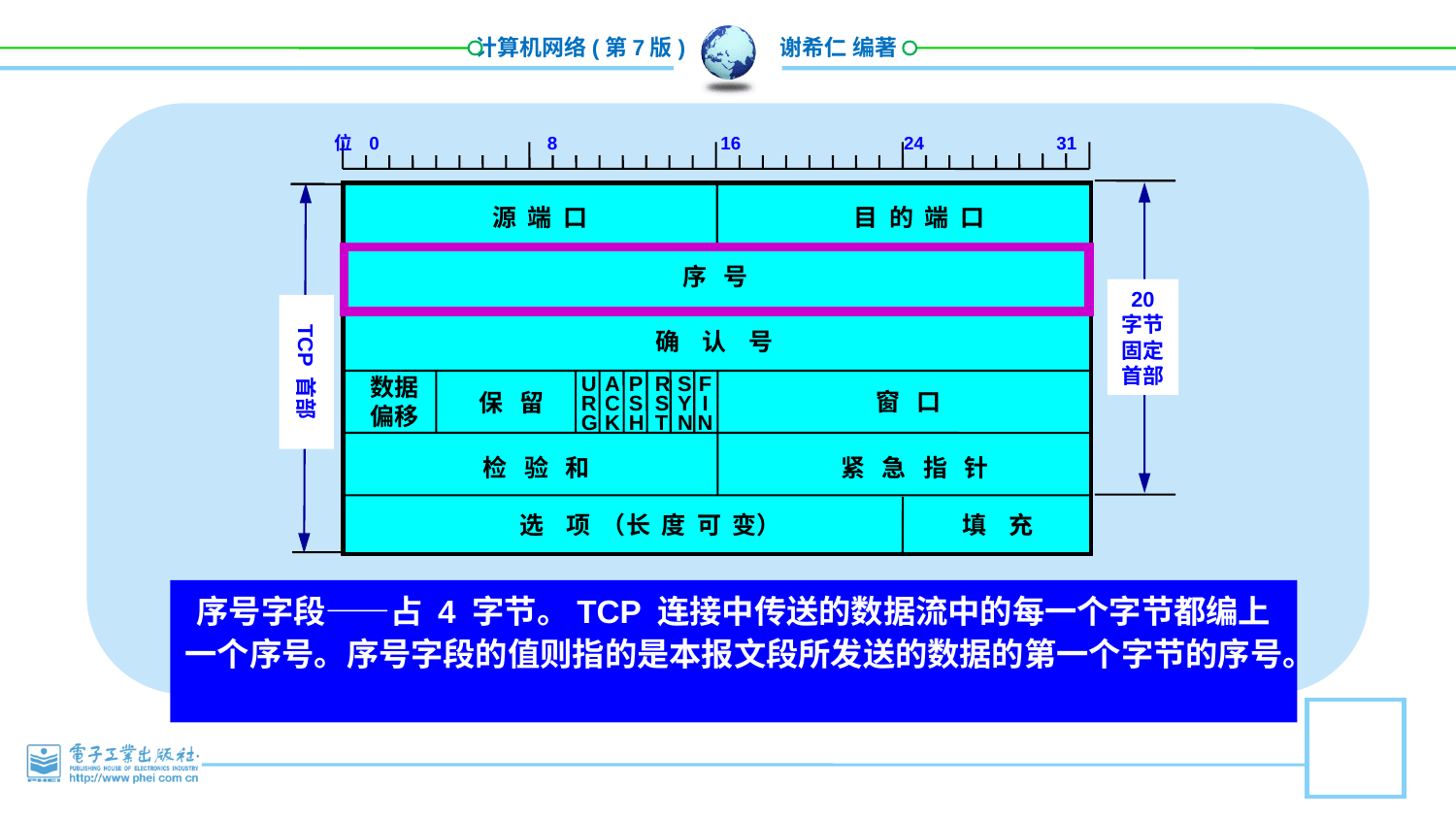

位   0                                 8                                16                                24                          31

源  端  口
目  的  端  口

序   号
20
字节
固定
首部
TCP 首部

确    认    号
数据
偏移
U
R
G
A
C
K
P
S
H
R
S
T
S
Y
N
F
I
N

窗   口
保   留

检   验   和
紧   急   指   针

选    项  （长  度  可  变）
填    充

序号字段——占 4 字节。TCP 连接中传送的数据流中的每一个字节都编上一个序号。序号字段的值则指的是本报文段所发送的数据的第一个字节的序号。